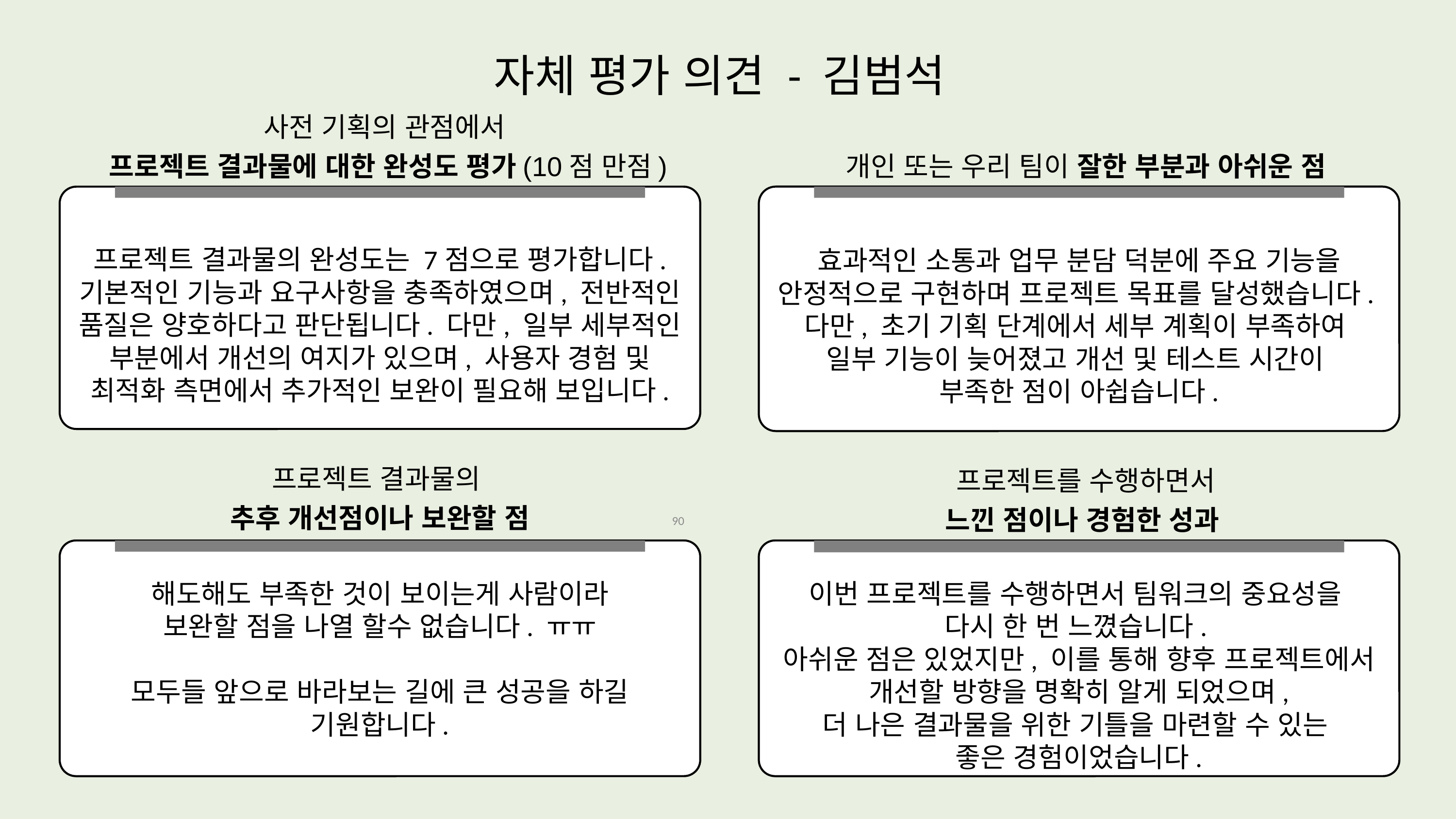

# 자체 평가 의견 - 김범석

사전 기획의 관점에서
프로젝트 결과물에 대한 완성도 평가(10점 만점)

프로젝트 결과물의 완성도는 7점으로 평가합니다. 기본적인 기능과 요구사항을 충족하였으며, 전반적인 품질은 양호하다고 판단됩니다. 다만, 일부 세부적인 부분에서 개선의 여지가 있으며, 사용자 경험 및 최적화 측면에서 추가적인 보완이 필요해 보입니다.

개인 또는 우리 팀이 잘한 부분과 아쉬운 점

효과적인 소통과 업무 분담 덕분에 주요 기능을 안정적으로 구현하며 프로젝트 목표를 달성했습니다.
다만, 초기 기획 단계에서 세부 계획이 부족하여
일부 기능이 늦어졌고 개선 및 테스트 시간이
부족한 점이 아쉽습니다.

프로젝트 결과물의
추후 개선점이나 보완할 점
해도해도 부족한 것이 보이는게 사람이라
보완할 점을 나열 할수 없습니다. ㅠㅠ

모두들 앞으로 바라보는 길에 큰 성공을 하길 기원합니다.
프로젝트를 수행하면서
느낀 점이나 경험한 성과
90

이번 프로젝트를 수행하면서 팀워크의 중요성을
다시 한 번 느꼈습니다.
아쉬운 점은 있었지만, 이를 통해 향후 프로젝트에서 개선할 방향을 명확히 알게 되었으며,
더 나은 결과물을 위한 기틀을 마련할 수 있는
좋은 경험이었습니다.